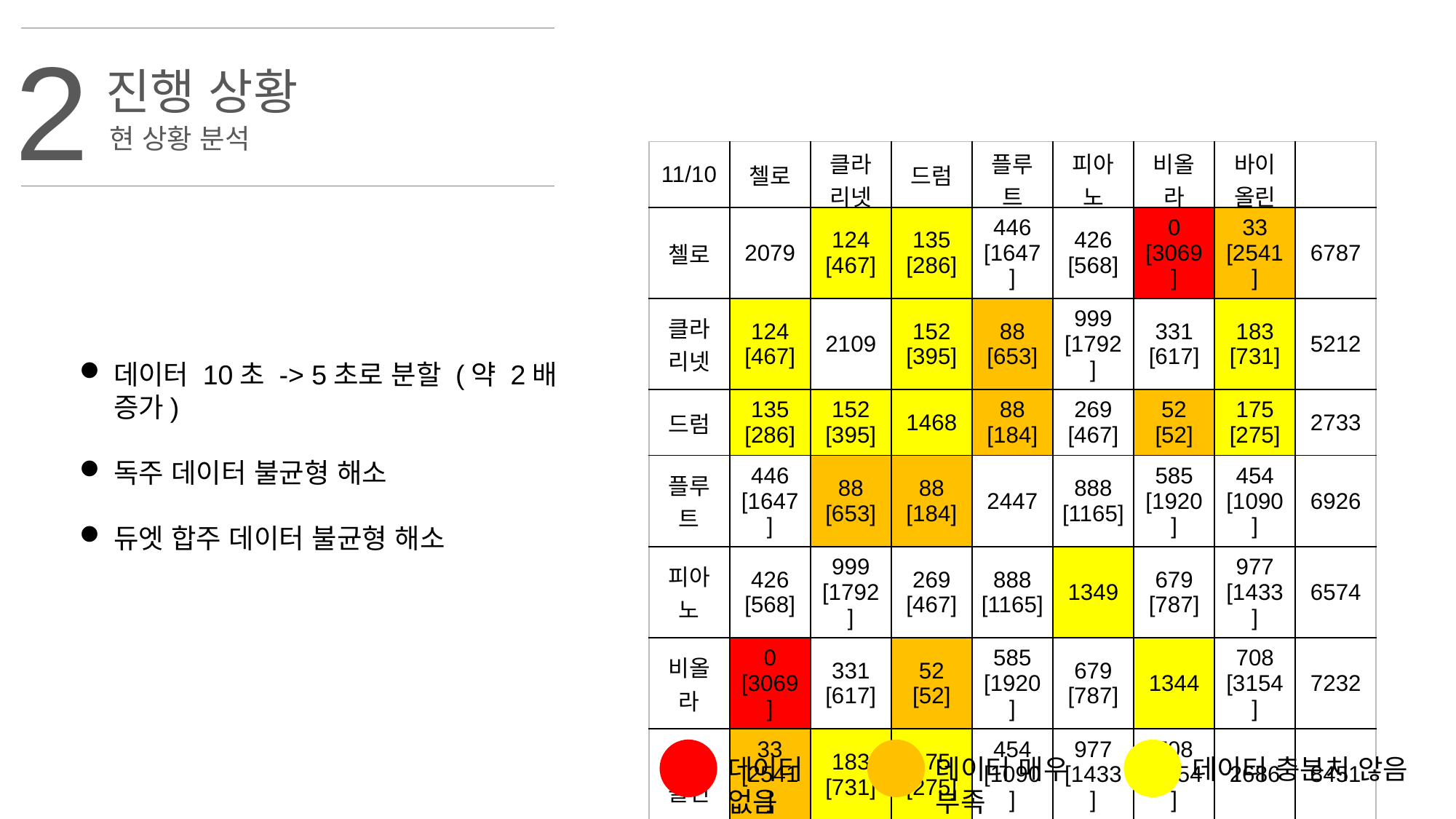

2
진행 상황
현 상황 분석
| 11/10 | 첼로 | 클라리넷 | 드럼 | 플루트 | 피아노 | 비올라 | 바이올린 |  |
| --- | --- | --- | --- | --- | --- | --- | --- | --- |
| 첼로 | 2079 | 124 [467] | 135 [286] | 446 [1647] | 426 [568] | 0 [3069] | 33 [2541] | 6787 |
| 클라리넷 | 124 [467] | 2109 | 152 [395] | 88 [653] | 999 [1792] | 331 [617] | 183 [731] | 5212 |
| 드럼 | 135 [286] | 152 [395] | 1468 | 88 [184] | 269 [467] | 52 [52] | 175 [275] | 2733 |
| 플루트 | 446 [1647] | 88 [653] | 88 [184] | 2447 | 888 [1165] | 585 [1920] | 454 [1090] | 6926 |
| 피아노 | 426 [568] | 999 [1792] | 269 [467] | 888 [1165] | 1349 | 679 [787] | 977 [1433] | 6574 |
| 비올라 | 0 [3069] | 331 [617] | 52 [52] | 585 [1920] | 679 [787] | 1344 | 708 [3154] | 7232 |
| 바이올린 | 33 [2541] | 183 [731] | 175 [275] | 454 [1090] | 977 [1433] | 708 [3154] | 2686 | 8451 |
|  | 6787 | 5212 | 2733 | 6926 | 6574 | 7232 | 8451 |  |
데이터 10초 -> 5초로 분할 (약 2배 증가)

독주 데이터 불균형 해소

듀엣 합주 데이터 불균형 해소

데이터 없음
데이터 매우 부족
데이터 충분치 않음